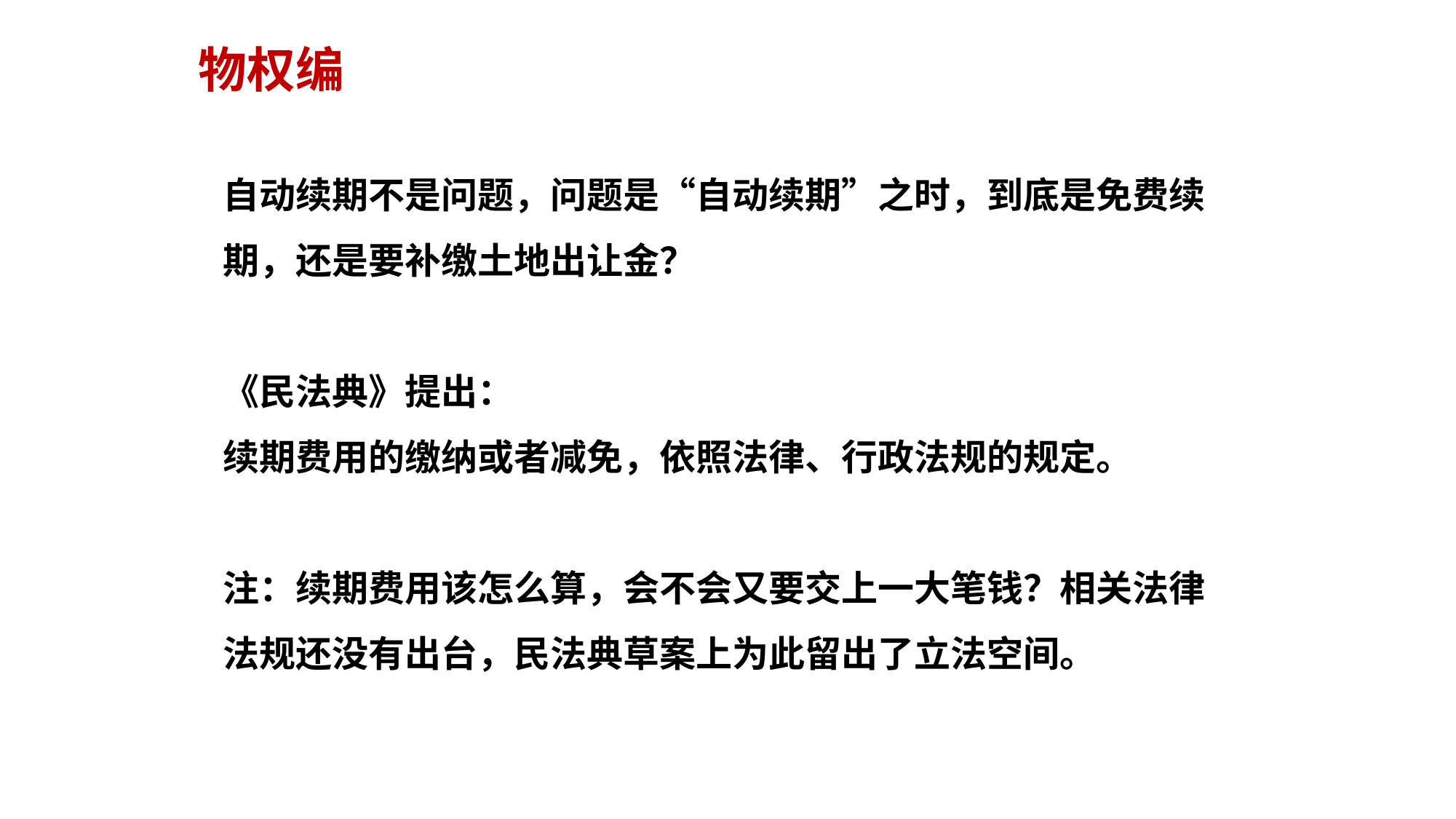

物权编
自动续期不是问题，问题是“自动续期”之时，到底是免费续期，还是要补缴土地出让金？

《民法典》提出：
续期费用的缴纳或者减免，依照法律、行政法规的规定。

注：续期费用该怎么算，会不会又要交上一大笔钱？相关法律法规还没有出台，民法典草案上为此留出了立法空间。